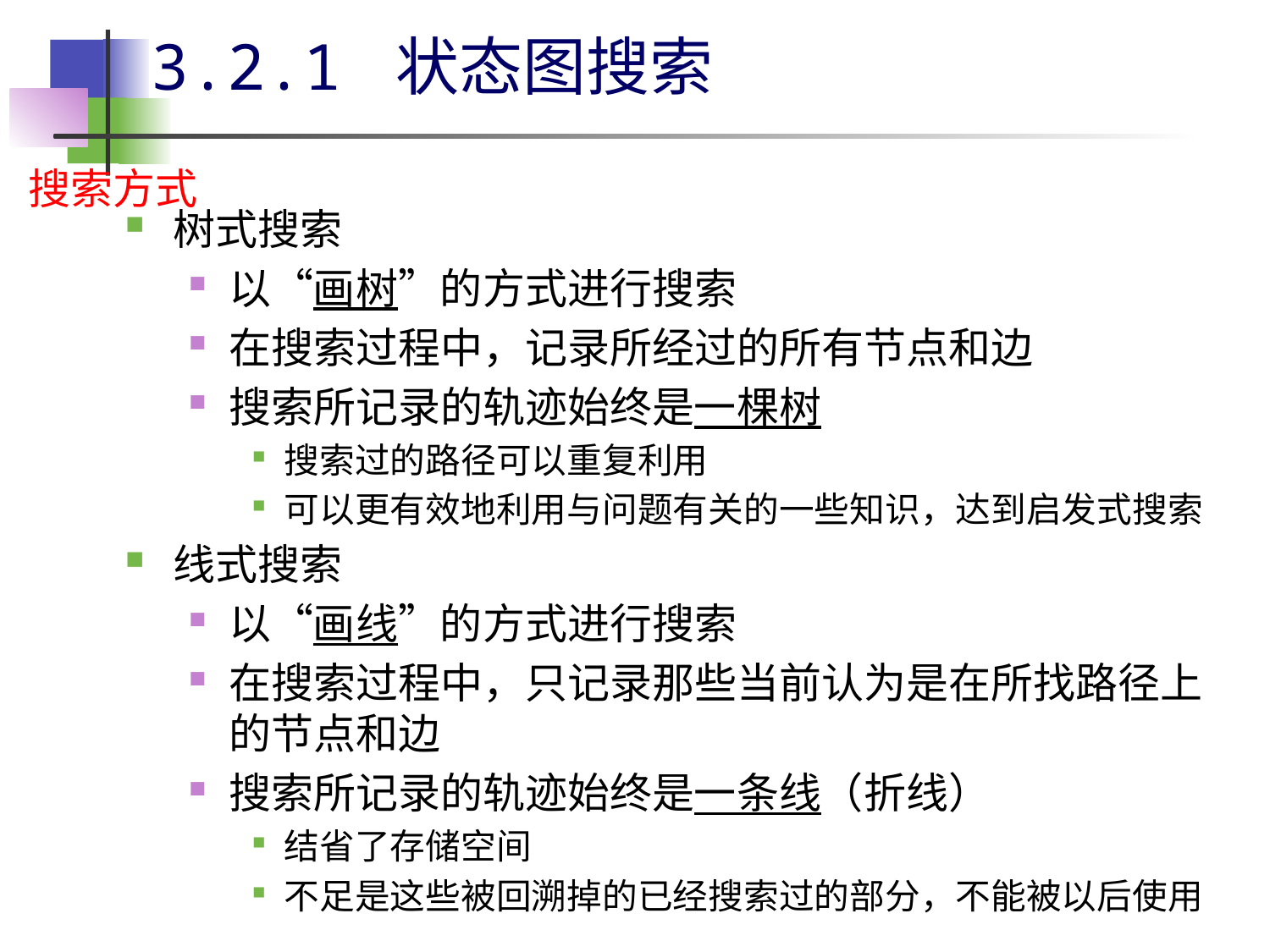

# 3.2.1 状态图搜索
搜索方式
树式搜索
以“画树”的方式进行搜索
在搜索过程中，记录所经过的所有节点和边
搜索所记录的轨迹始终是一棵树
搜索过的路径可以重复利用
可以更有效地利用与问题有关的一些知识，达到启发式搜索
线式搜索
以“画线”的方式进行搜索
在搜索过程中，只记录那些当前认为是在所找路径上的节点和边
搜索所记录的轨迹始终是一条线（折线）
结省了存储空间
不足是这些被回溯掉的已经搜索过的部分，不能被以后使用